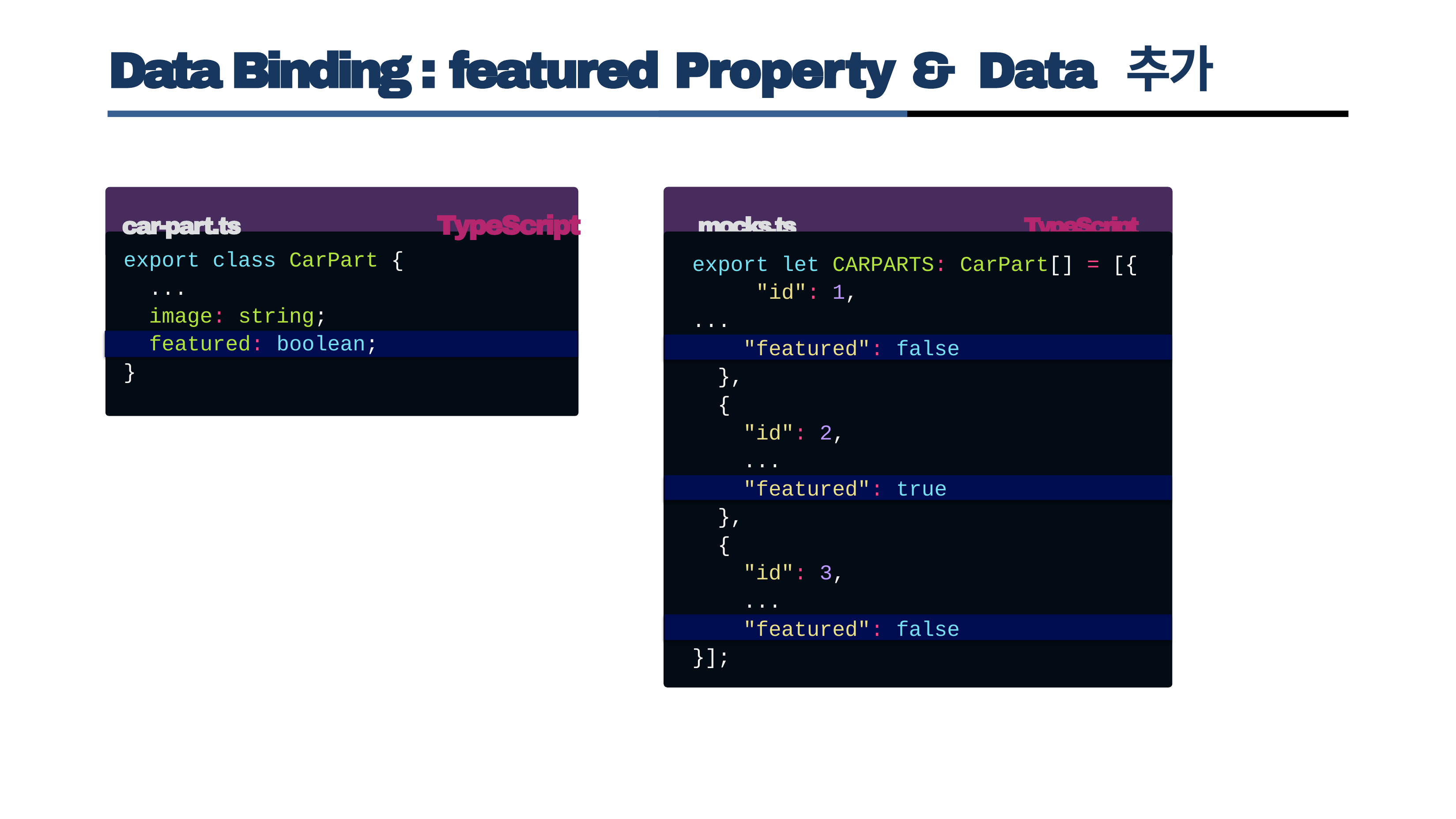

# Data Binding : featured Property &  Data 추가

car-part.ts	TypeScript	mocks.ts	TypeScript

export class CarPart {
...
image: string;
featured: boolean;
export let CARPARTS: CarPart[] = [{  "id": 1,
...

"featured": false
}
},
{
"id": 2,
...

"featured": true
},
{
"id": 3,
...

"featured": false
}];